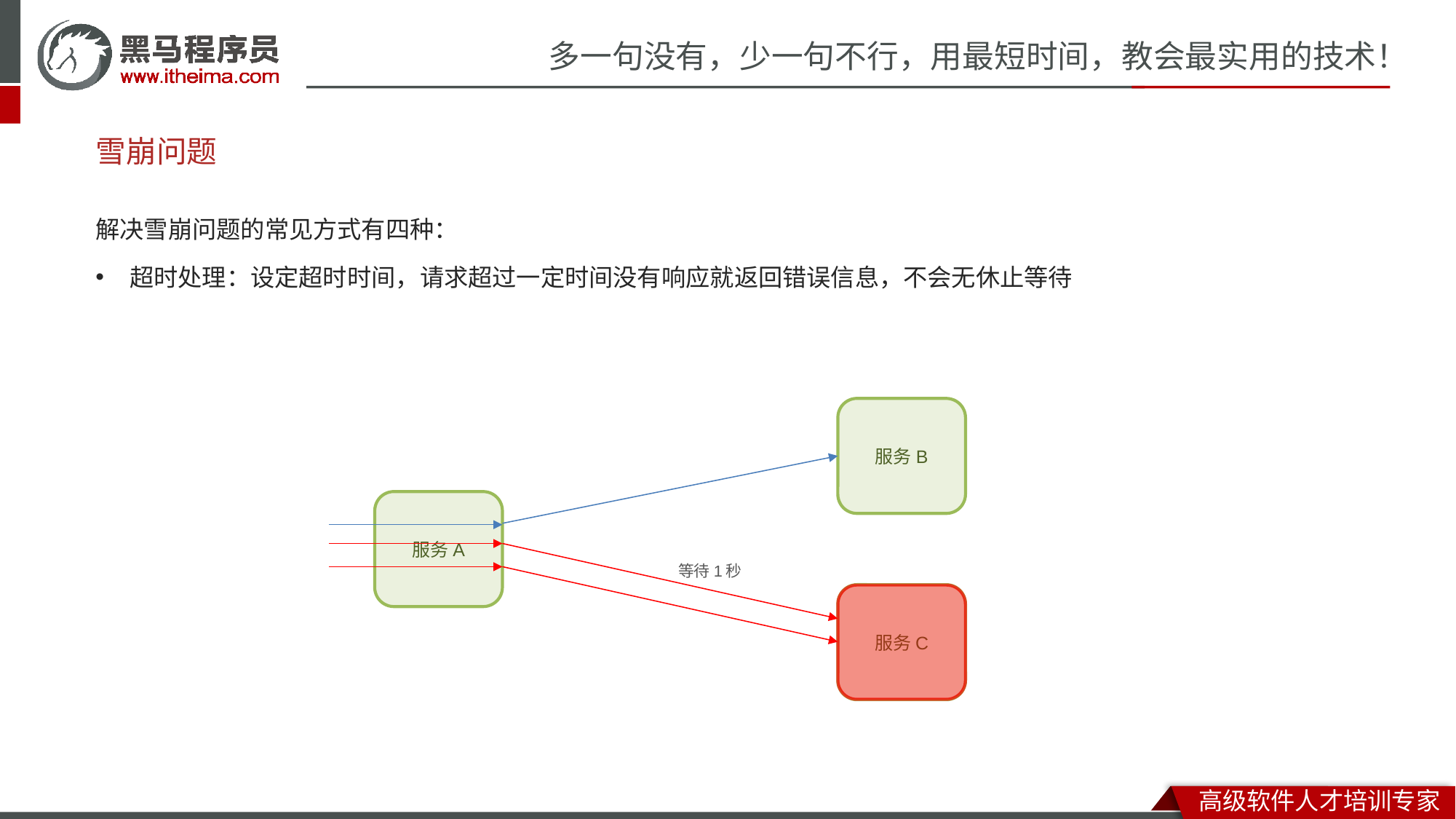

# 雪崩问题
解决雪崩问题的常见方式有四种：
超时处理：设定超时时间，请求超过一定时间没有响应就返回错误信息，不会无休止等待
服务B
服务A
等待1秒
服务C